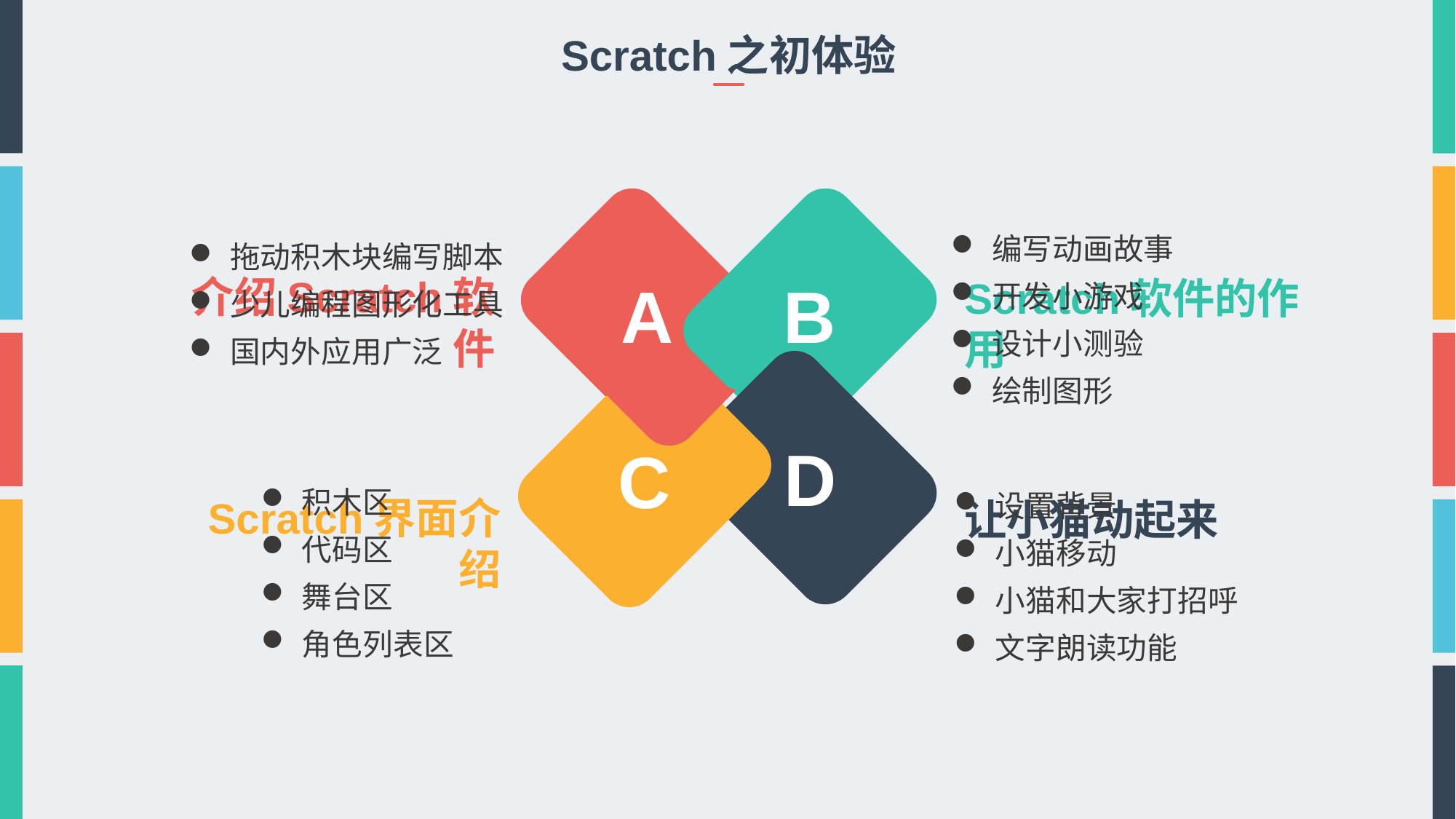

Scratch之初体验

编写动画故事
开发小游戏
设计小测验
绘制图形
拖动积木块编写脚本
少儿编程图形化工具
国内外应用广泛

介绍Scratch软件
A
B
Scratch软件的作用

D
C
积木区
代码区
舞台区
角色列表区
设置背景
小猫移动
小猫和大家打招呼
文字朗读功能
Scratch界面介绍
让小猫动起来